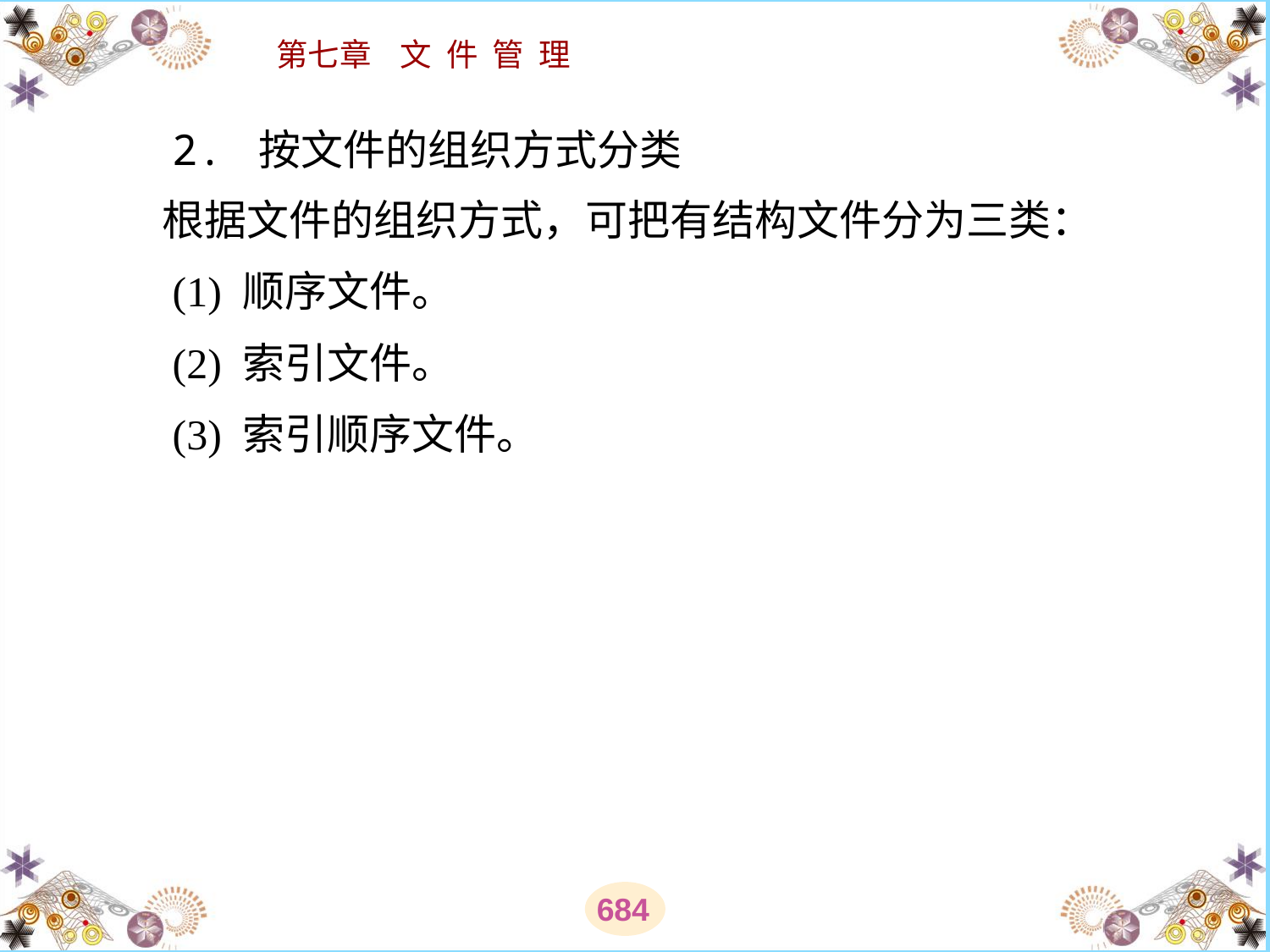

# 2. 按文件的组织方式分类 　　根据文件的组织方式，可把有结构文件分为三类： 　　(1) 顺序文件。 　　(2) 索引文件。 　　(3) 索引顺序文件。